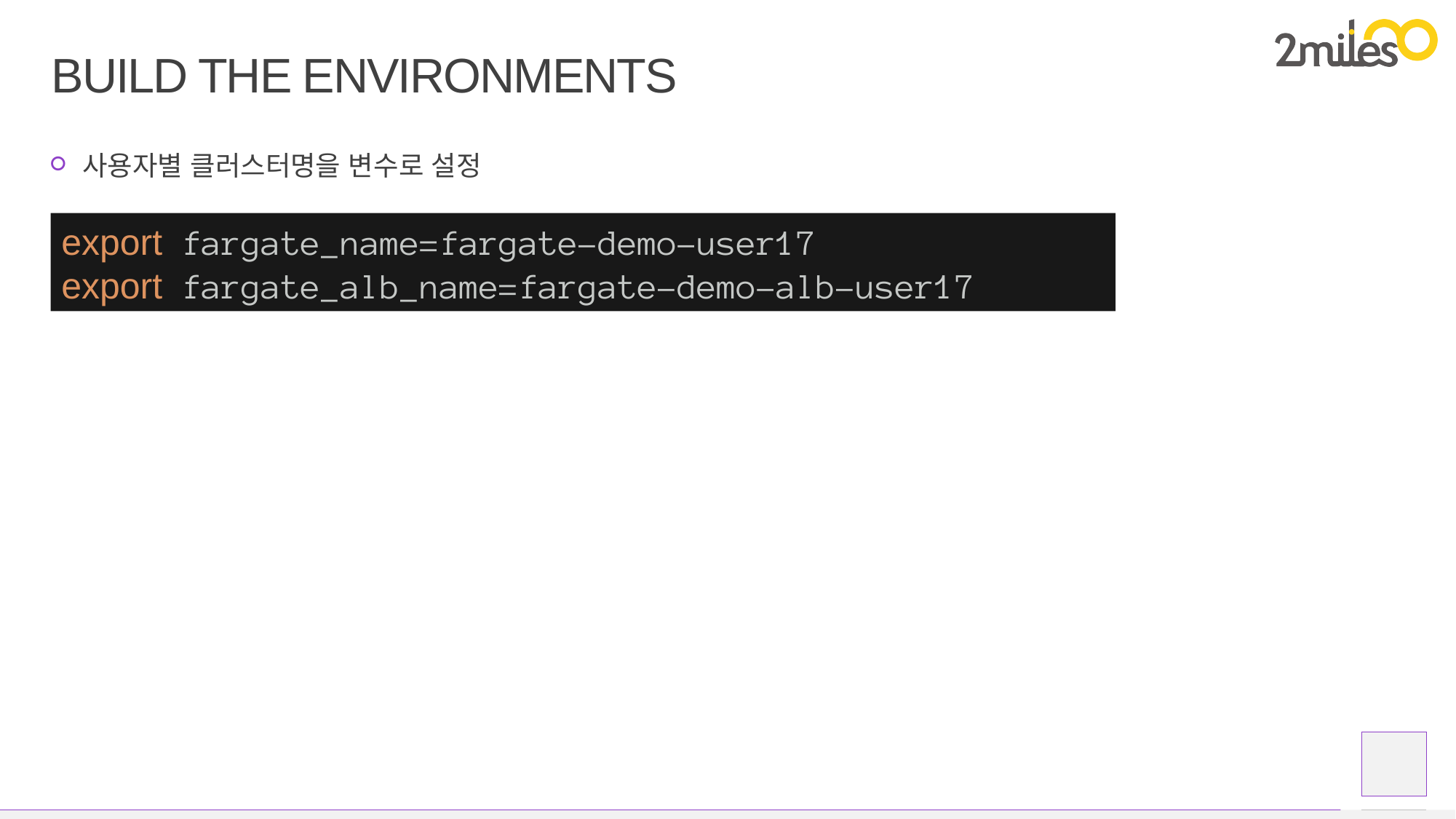

# Build the Environments
사용자별 클러스터명을 변수로 설정
export fargate_name=fargate-demo-user17
export fargate_alb_name=fargate-demo-alb-user17